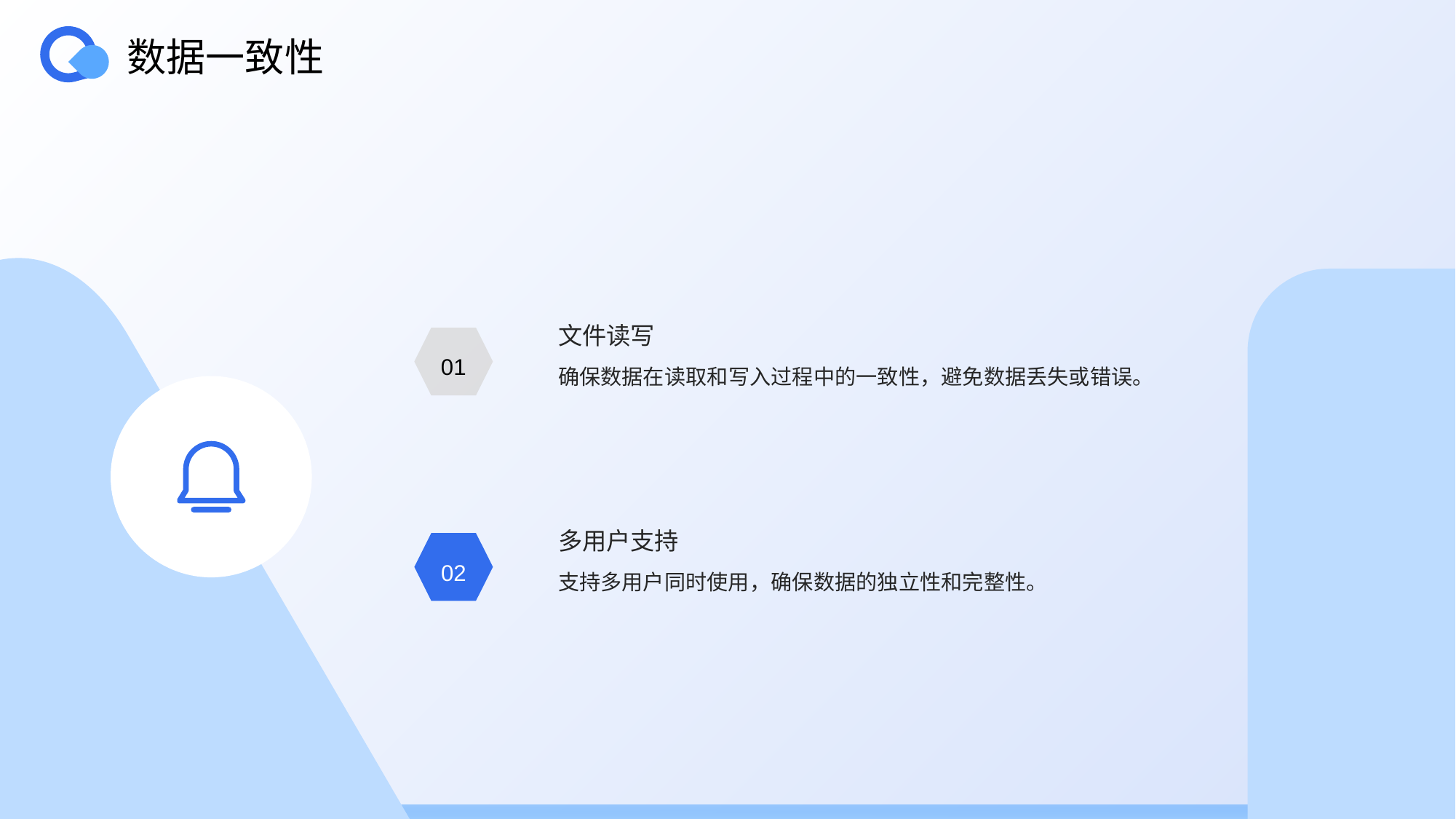

数据一致性

文件读写

01
确保数据在读取和写入过程中的一致性，避免数据丢失或错误。

多用户支持

02
支持多用户同时使用，确保数据的独立性和完整性。